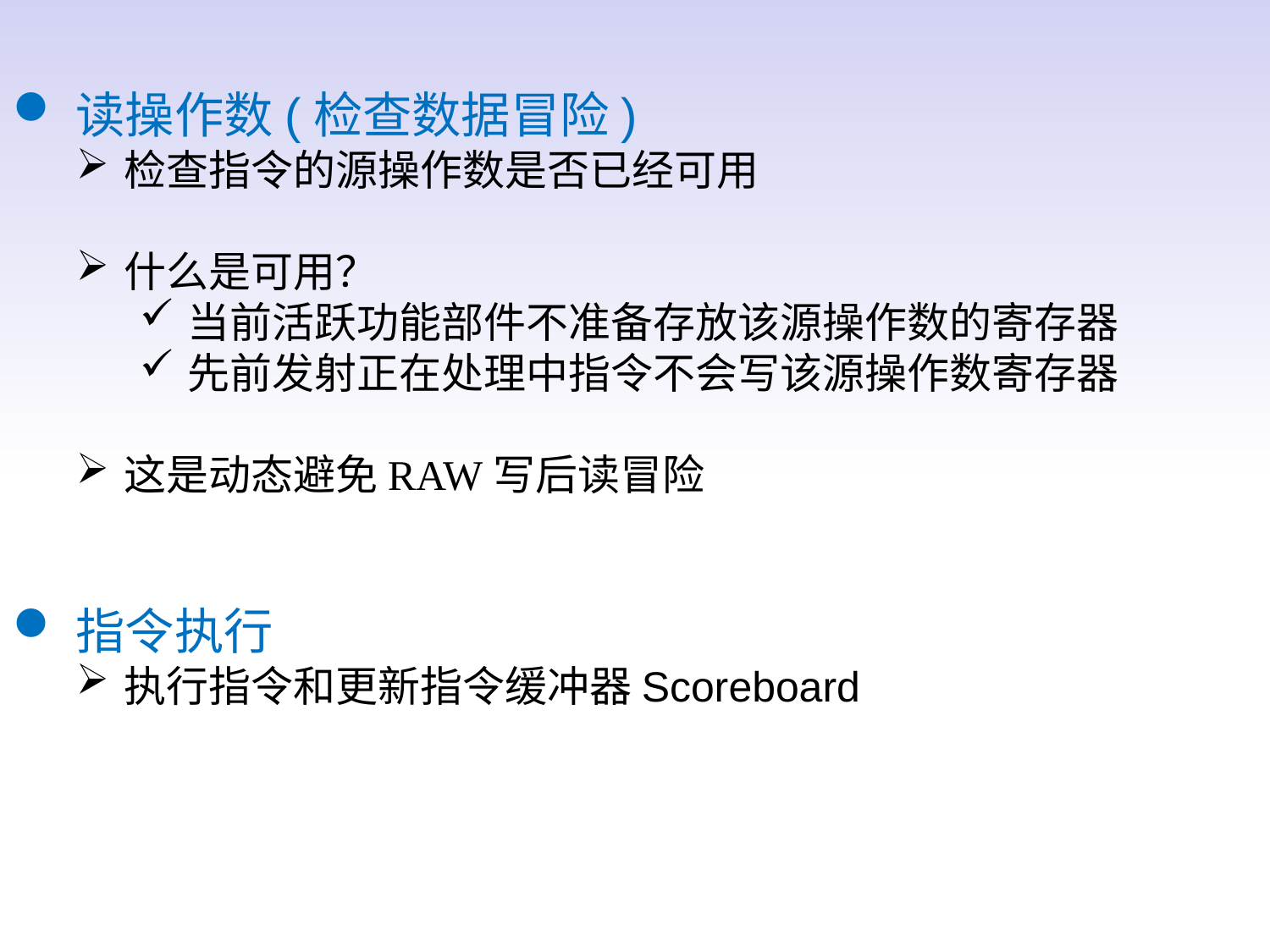

读操作数(检查数据冒险)
检查指令的源操作数是否已经可用

什么是可用？
当前活跃功能部件不准备存放该源操作数的寄存器
先前发射正在处理中指令不会写该源操作数寄存器

这是动态避免RAW写后读冒险

指令执行
执行指令和更新指令缓冲器Scoreboard